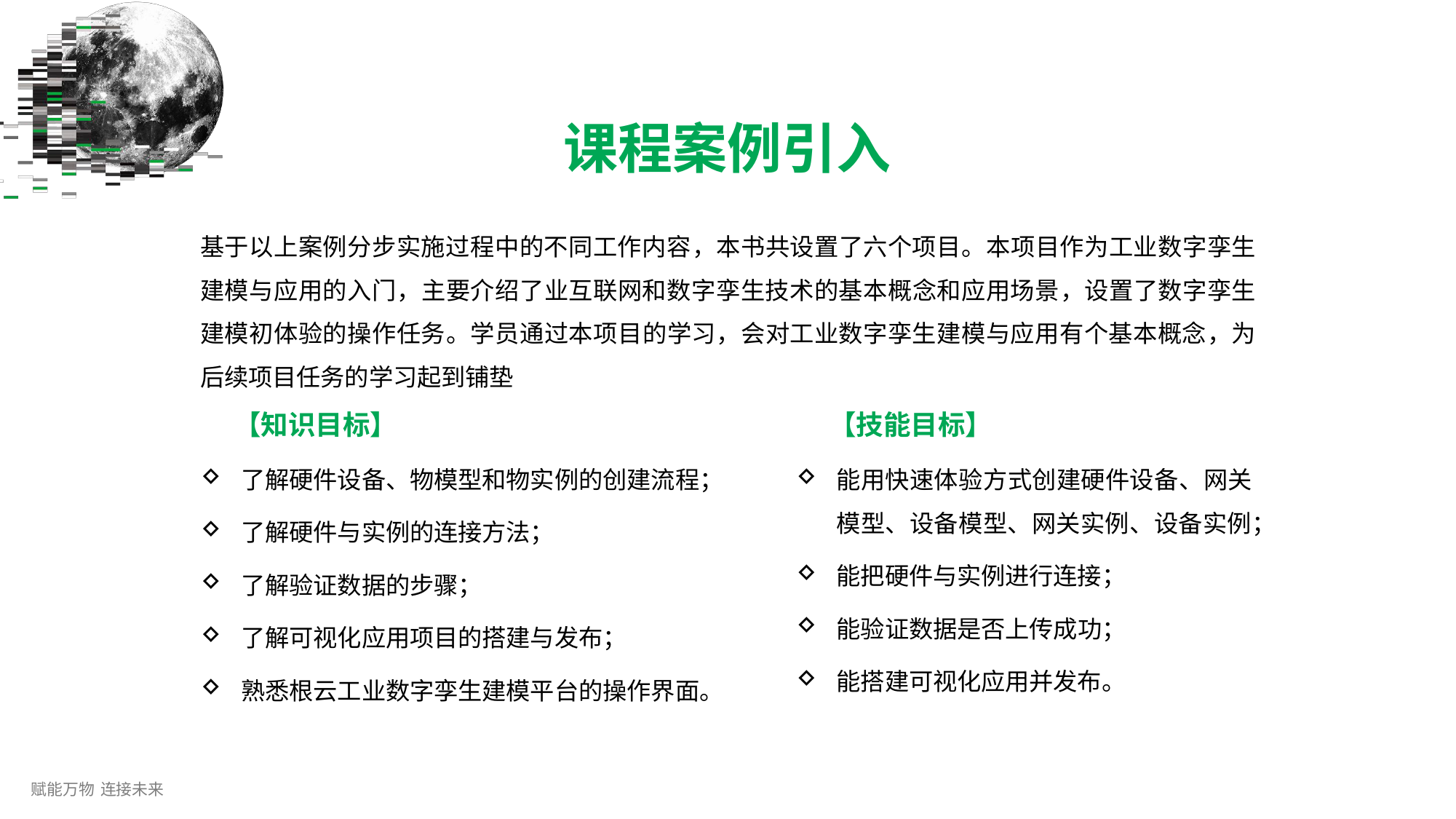

# 课程案例引入
基于以上案例分步实施过程中的不同工作内容，本书共设置了六个项目。本项目作为工业数字孪生 建模与应用的入门，主要介绍了业互联网和数字孪生技术的基本概念和应用场景，设置了数字孪生 建模初体验的操作任务。学员通过本项目的学习，会对工业数字孪生建模与应用有个基本概念，为 后续项目任务的学习起到铺垫
【知识目标】
了解硬件设备、物模型和物实例的创建流程；
了解硬件与实例的连接方法；
了解验证数据的步骤；
了解可视化应用项目的搭建与发布；
熟悉根云工业数字孪生建模平台的操作界面。
【技能目标】
能用快速体验方式创建硬件设备、网关
模型、设备模型、网关实例、设备实例；
能把硬件与实例进行连接；
能验证数据是否上传成功；
能搭建可视化应用并发布。
赋能万物 连接未来